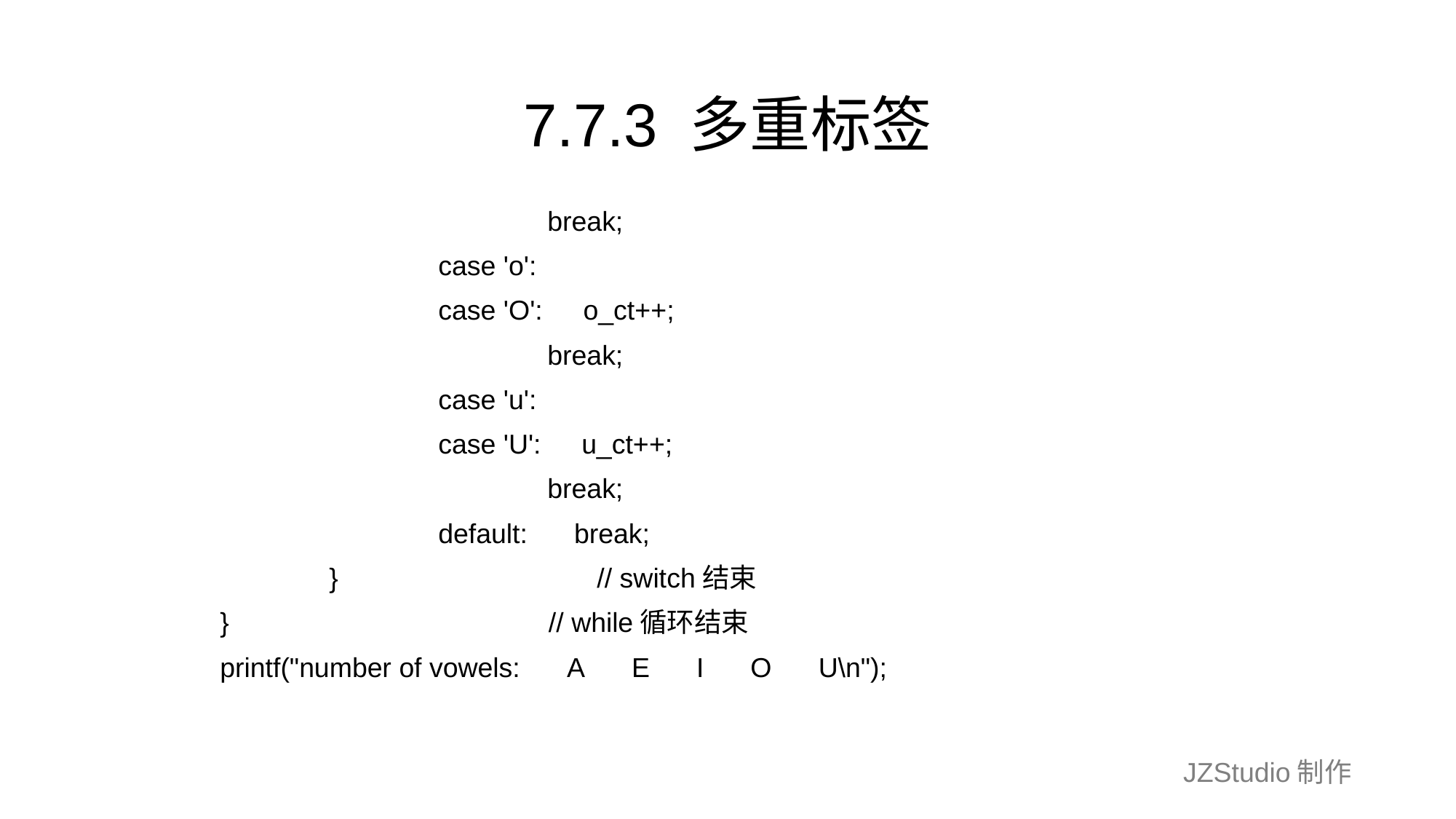

# 7.7.3 多重标签
				break;
			case 'o':
			case 'O':　o_ct++;
				break;
			case 'u':
			case 'U':　u_ct++;
				break;
			default:　 break;
		}　　　　　　　　　// switch结束
	}　　　　　　　　　　　 // while循环结束
	printf("number of vowels:　 A　 E　 I　 O　 U\n");